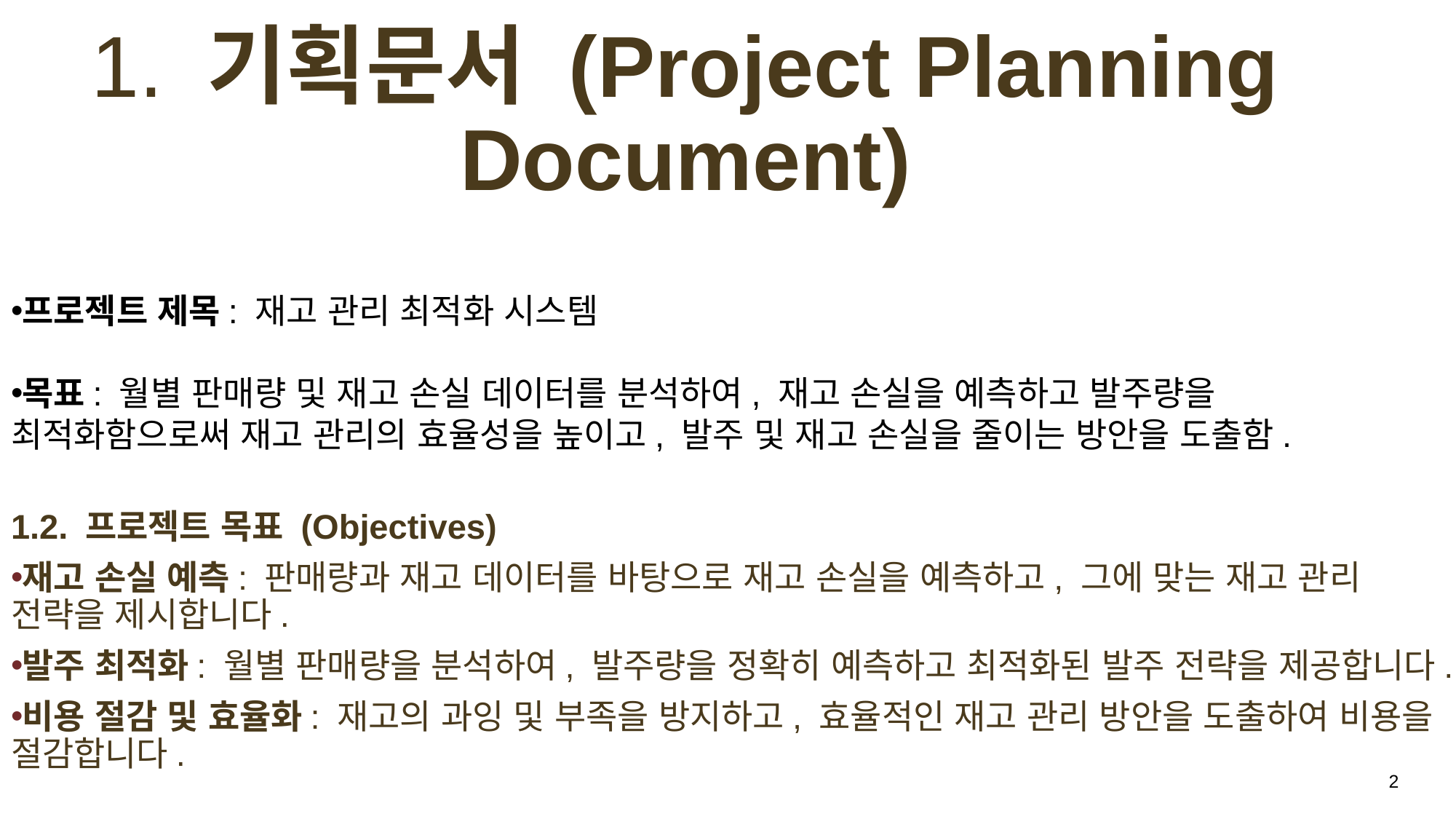

1. 기획문서 (Project Planning Document)

프로젝트 제목: 재고 관리 최적화 시스템

목표: 월별 판매량 및 재고 손실 데이터를 분석하여, 재고 손실을 예측하고 발주량을 최적화함으로써 재고 관리의 효율성을 높이고, 발주 및 재고 손실을 줄이는 방안을 도출함.

1.2. 프로젝트 목표 (Objectives)
재고 손실 예측: 판매량과 재고 데이터를 바탕으로 재고 손실을 예측하고, 그에 맞는 재고 관리 전략을 제시합니다.
발주 최적화: 월별 판매량을 분석하여, 발주량을 정확히 예측하고 최적화된 발주 전략을 제공합니다.
비용 절감 및 효율화: 재고의 과잉 및 부족을 방지하고, 효율적인 재고 관리 방안을 도출하여 비용을 절감합니다.

2